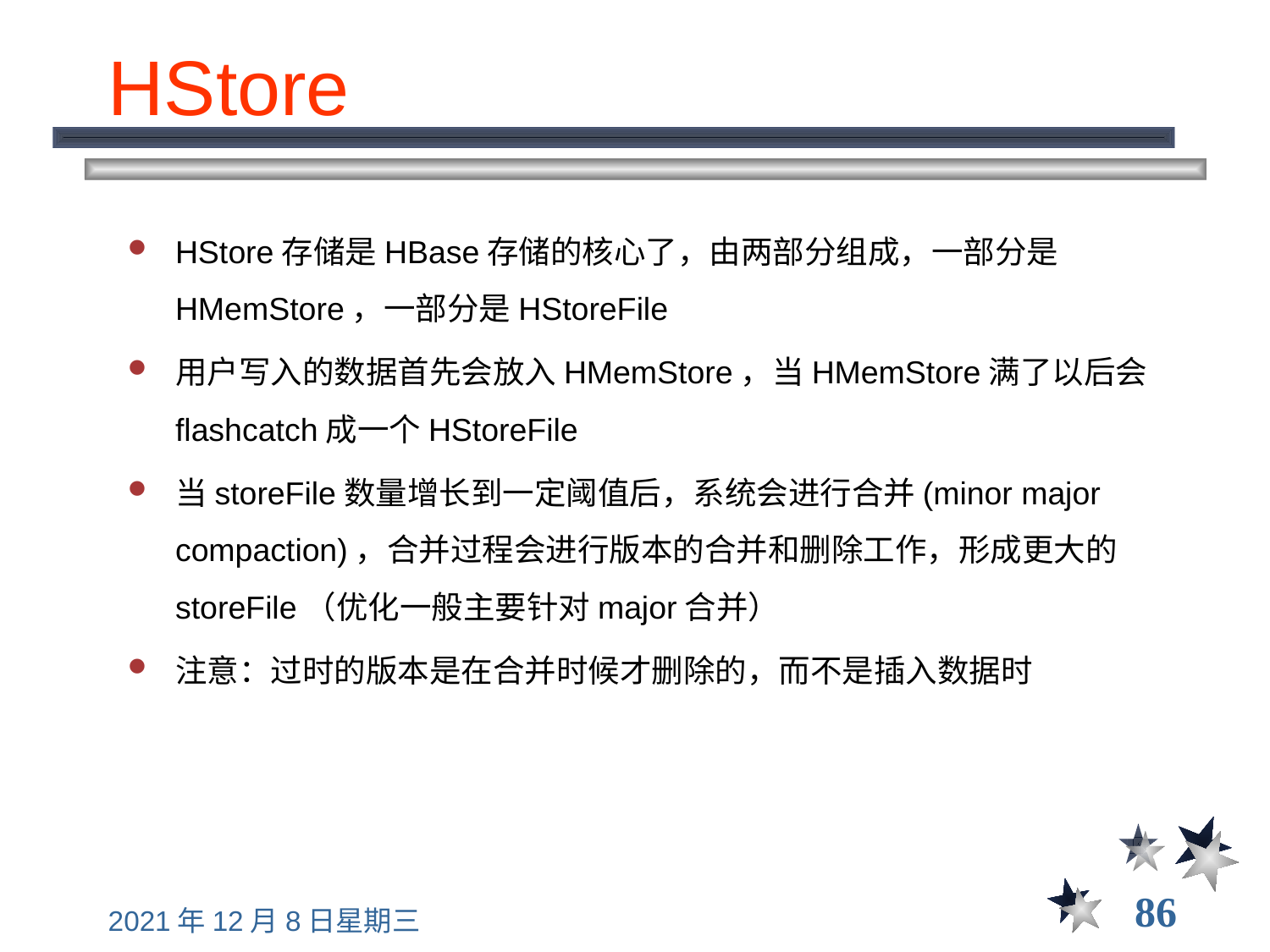

# HStore
HStore存储是HBase存储的核心了，由两部分组成，一部分是HMemStore，一部分是HStoreFile
用户写入的数据首先会放入HMemStore，当HMemStore满了以后会flashcatch成一个HStoreFile
当storeFile数量增长到一定阈值后，系统会进行合并(minor major compaction)，合并过程会进行版本的合并和删除工作，形成更大的storeFile（优化一般主要针对major合并）
注意：过时的版本是在合并时候才删除的，而不是插入数据时
86
2021年12月8日星期三
大数据管理----前言